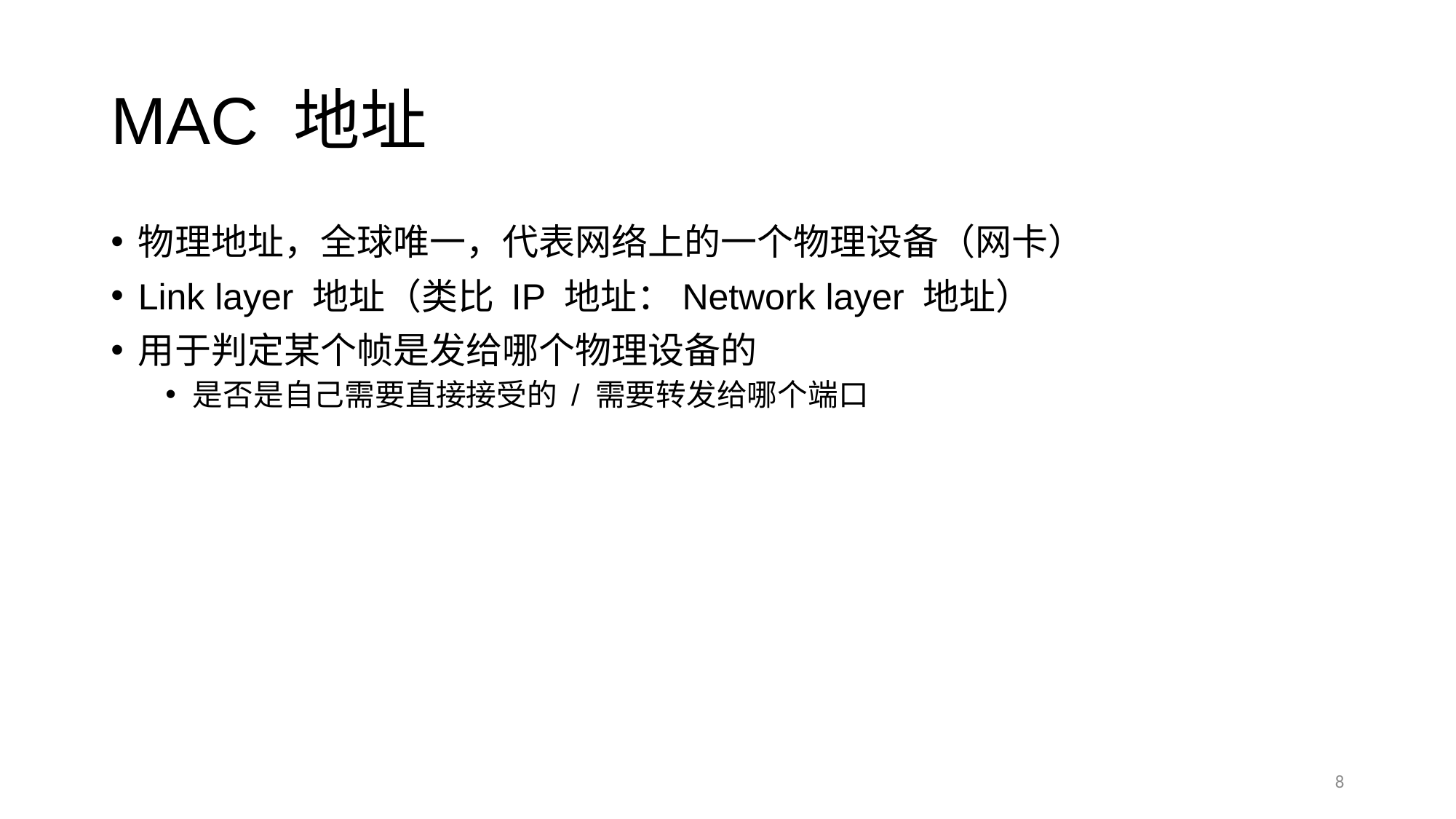

# MAC 地址
物理地址，全球唯一，代表网络上的一个物理设备（网卡）
Link layer 地址（类比 IP 地址：Network layer 地址）
用于判定某个帧是发给哪个物理设备的
是否是自己需要直接接受的 / 需要转发给哪个端口
8